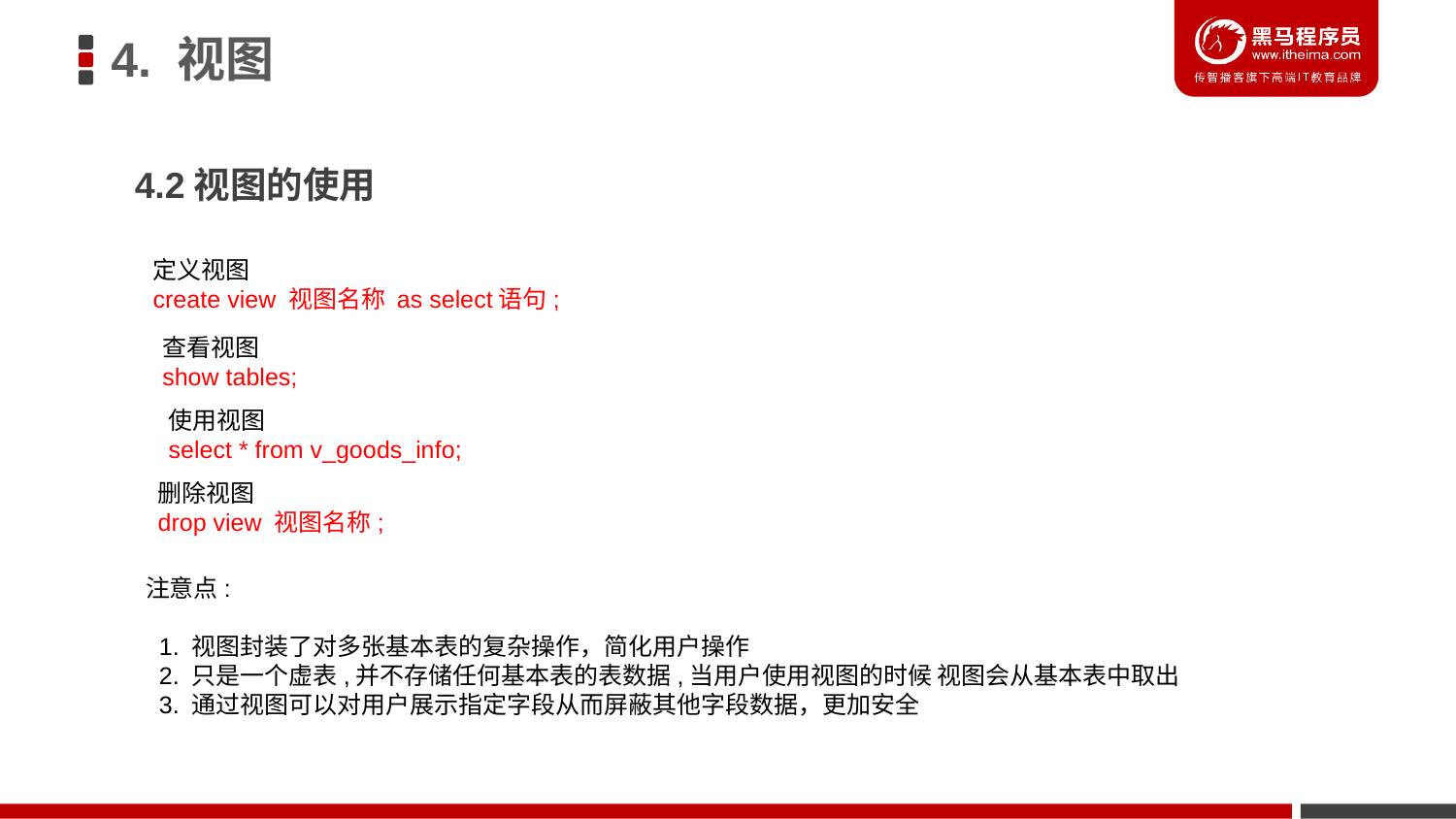

4. 视图
4.2视图的使用
定义视图
create view 视图名称 as select语句;
查看视图
show tables;
使用视图
select * from v_goods_info;
删除视图
drop view 视图名称;
注意点:

  1. 视图封装了对多张基本表的复杂操作，简化用户操作
  2. 只是一个虚表,并不存储任何基本表的表数据,当用户使用视图的时候 视图会从基本表中取出
  3. 通过视图可以对用户展示指定字段从而屏蔽其他字段数据，更加安全